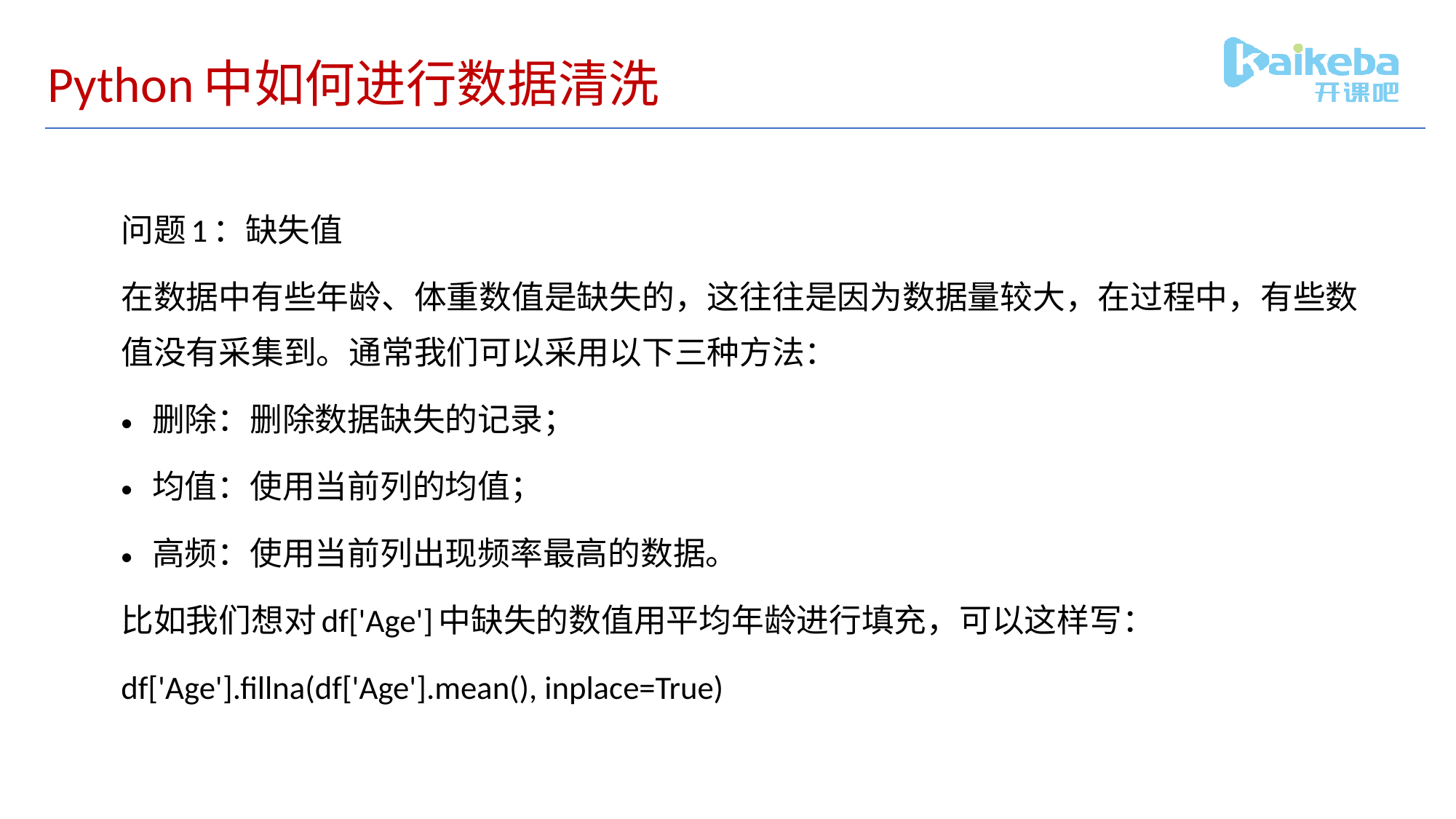

# Python中如何进行数据清洗
问题1：缺失值
在数据中有些年龄、体重数值是缺失的，这往往是因为数据量较大，在过程中，有些数值没有采集到。通常我们可以采用以下三种方法：
删除：删除数据缺失的记录；
均值：使用当前列的均值；
高频：使用当前列出现频率最高的数据。
比如我们想对df['Age']中缺失的数值用平均年龄进行填充，可以这样写：
df['Age'].fillna(df['Age'].mean(), inplace=True)